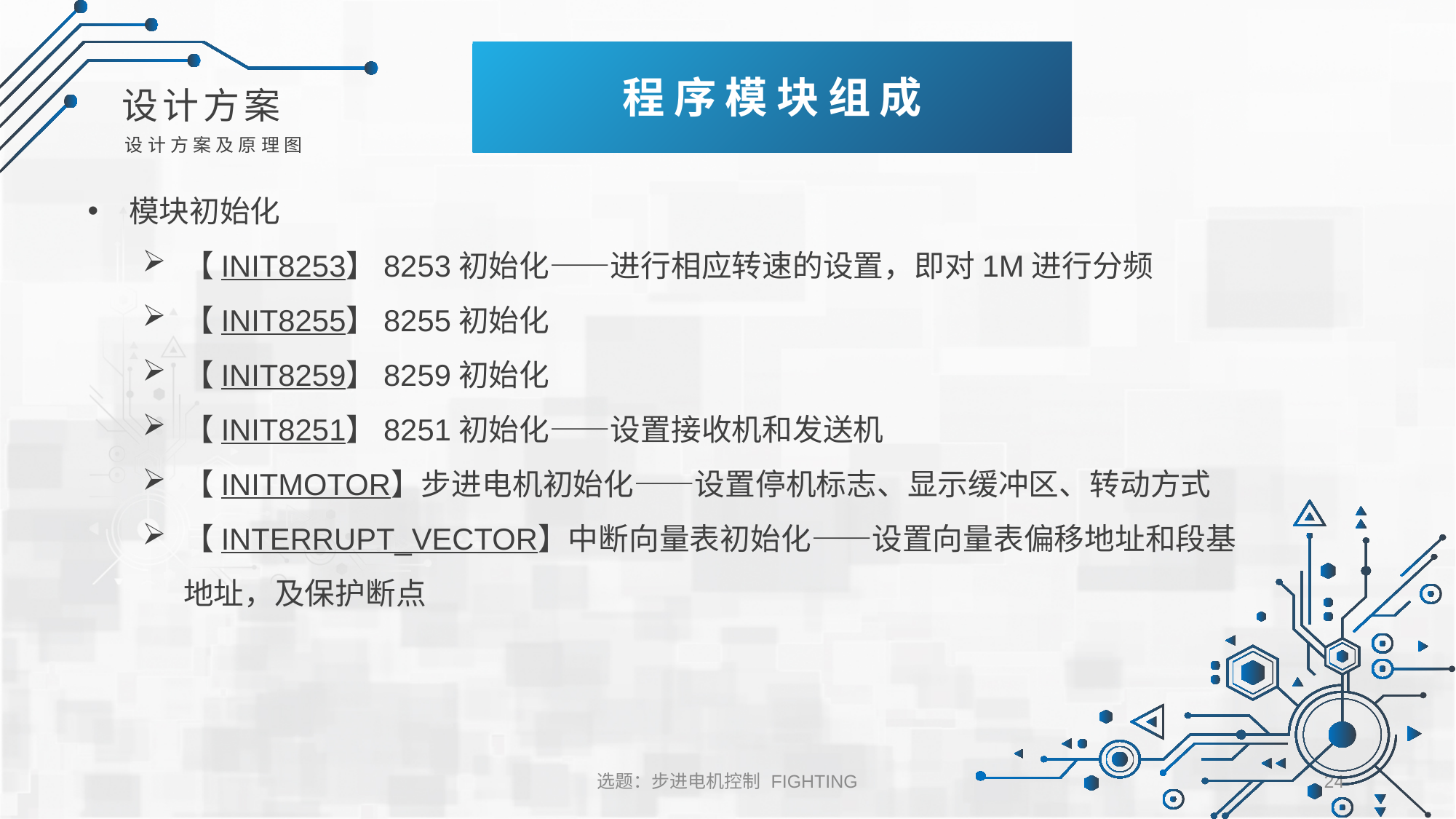

程序模块组成
设计方案
设计方案及原理图
模块初始化
【INIT8253】8253初始化——进行相应转速的设置，即对1M进行分频
【INIT8255】8255初始化
【INIT8259】8259初始化
【INIT8251】8251初始化——设置接收机和发送机
【INITMOTOR】步进电机初始化——设置停机标志、显示缓冲区、转动方式
【INTERRUPT_VECTOR】中断向量表初始化——设置向量表偏移地址和段基地址，及保护断点

选题：步进电机控制 FIGHTING
24